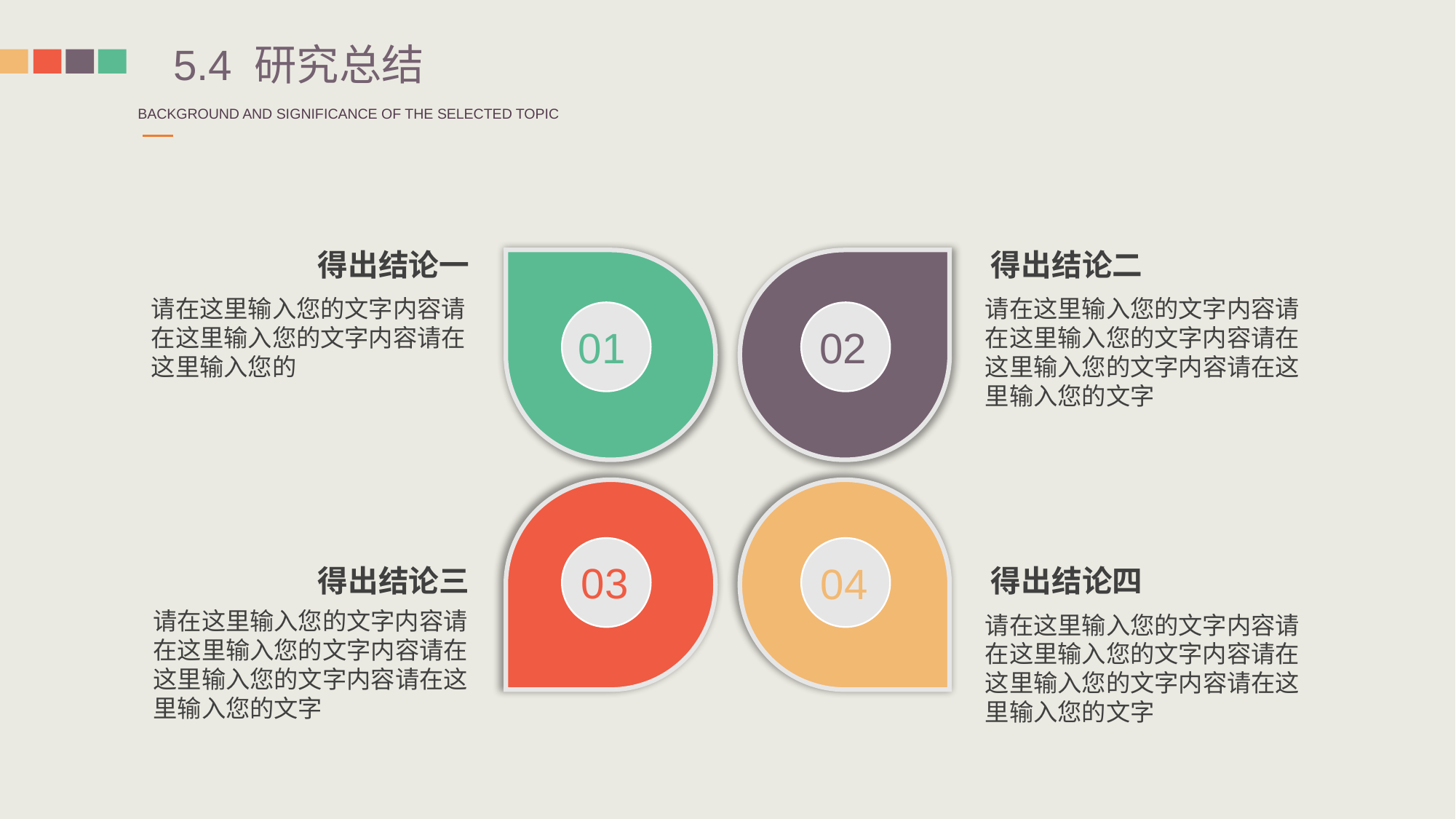

5.4 研究总结
BACKGROUND AND SIGNIFICANCE OF THE SELECTED TOPIC

得出结论一
请在这里输入您的文字内容请在这里输入您的文字内容请在这里输入您的
得出结论二
请在这里输入您的文字内容请在这里输入您的文字内容请在这里输入您的文字内容请在这里输入您的文字

01

02

03

04

得出结论三
请在这里输入您的文字内容请在这里输入您的文字内容请在这里输入您的文字内容请在这里输入您的文字
得出结论四
请在这里输入您的文字内容请在这里输入您的文字内容请在这里输入您的文字内容请在这里输入您的文字